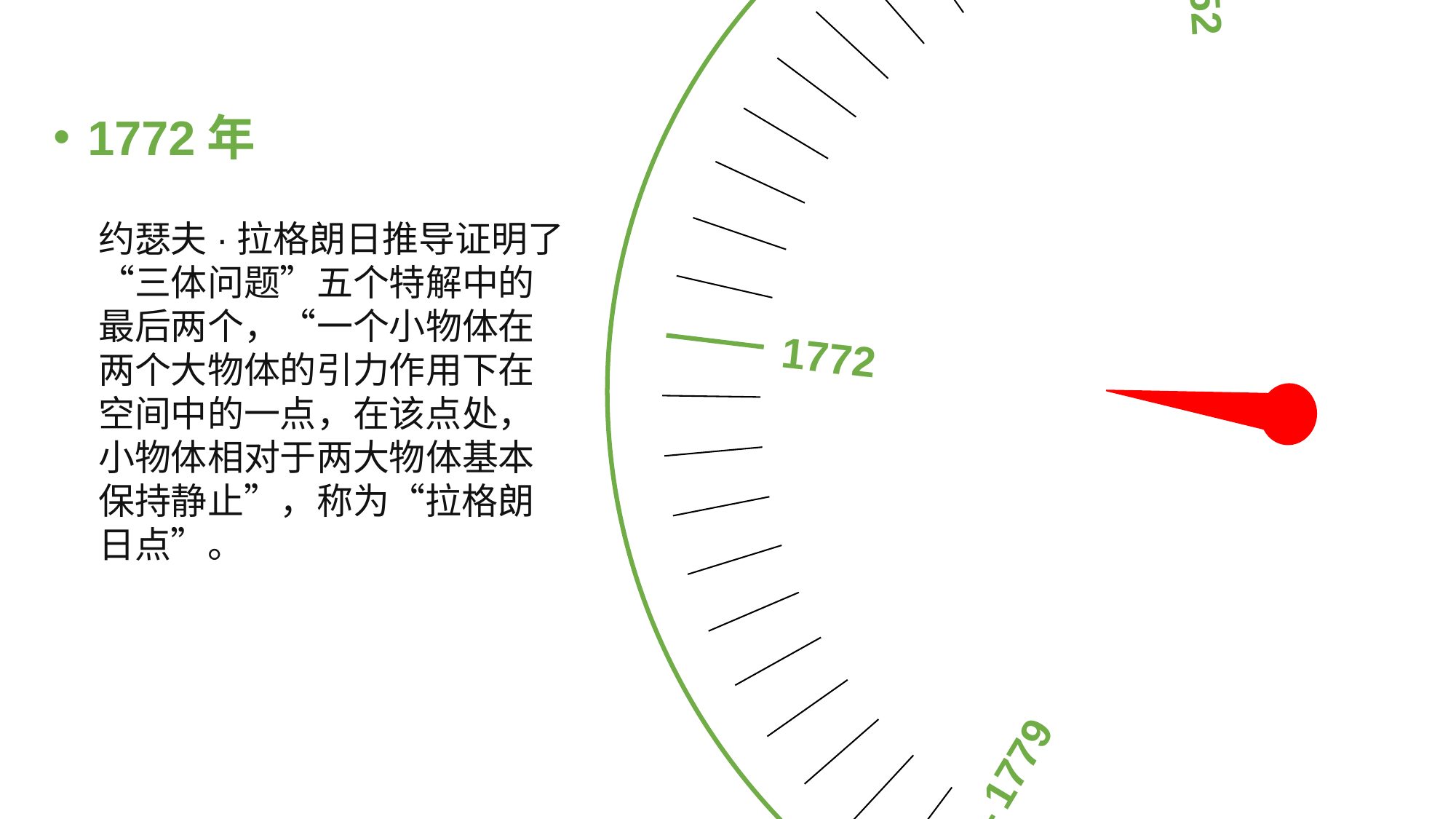

1738
1779
1742
1772
1752
1772年
约瑟夫·拉格朗日推导证明了“三体问题”五个特解中的最后两个，“一个小物体在两个大物体的引力作用下在空间中的一点，在该点处，小物体相对于两大物体基本保持静止”，称为“拉格朗日点”。